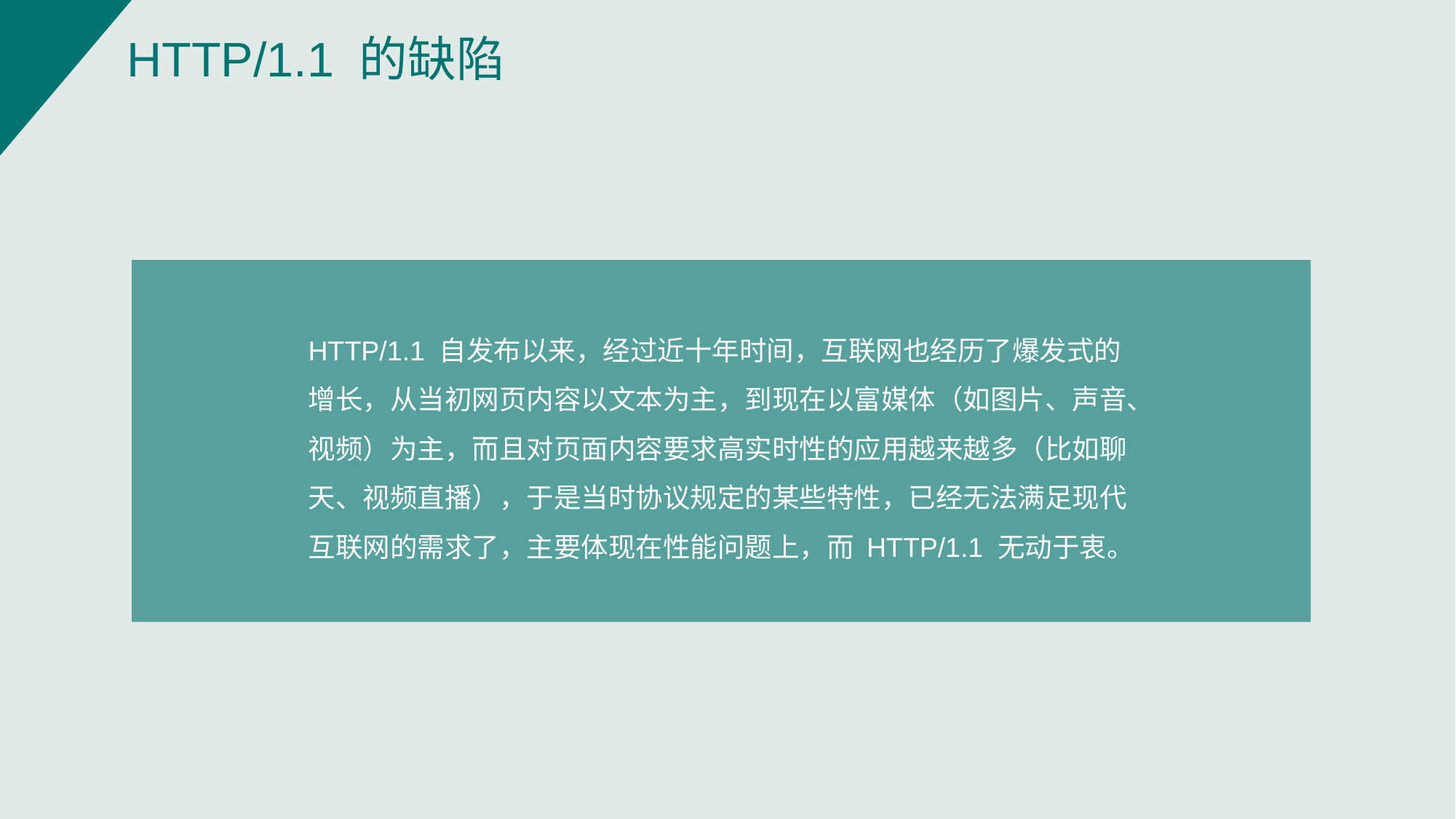

HTTP/1.1 的缺陷

HTTP/1.1 自发布以来，经过近十年时间，互联网也经历了爆发式的增长，从当初网页内容以文本为主，到现在以富媒体（如图片、声音、视频）为主，而且对页面内容要求高实时性的应用越来越多（比如聊天、视频直播），于是当时协议规定的某些特性，已经无法满足现代互联网的需求了，主要体现在性能问题上，而 HTTP/1.1 无动于衷。